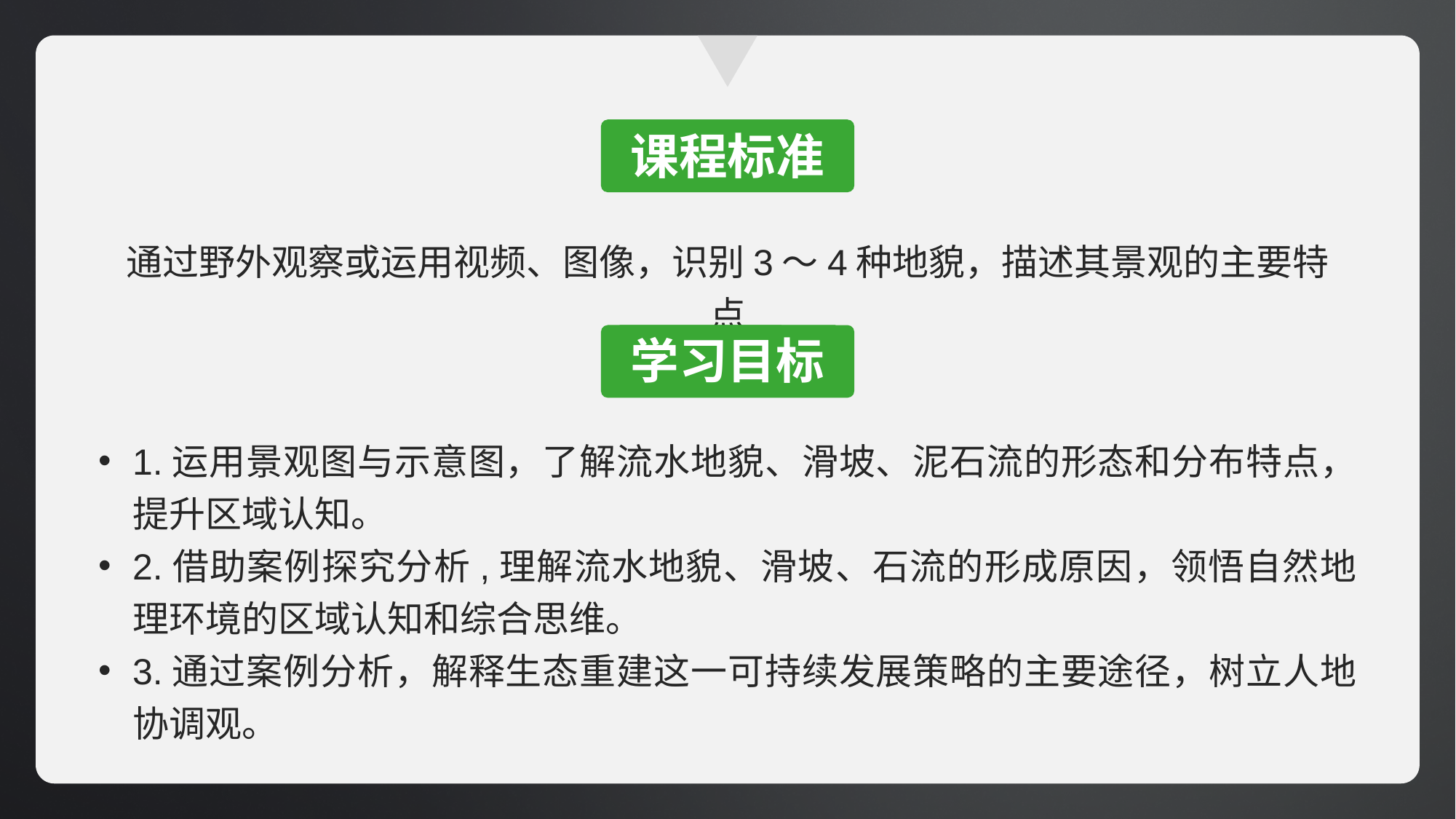

课程标准
通过野外观察或运用视频、图像，识别3～4种地貌，描述其景观的主要特点

学习目标
1.运用景观图与示意图，了解流水地貌、滑坡、泥石流的形态和分布特点，提升区域认知。
2.借助案例探究分析,理解流水地貌、滑坡、石流的形成原因，领悟自然地理环境的区域认知和综合思维。
3.通过案例分析，解释生态重建这一可持续发展策略的主要途径，树立人地协调观。